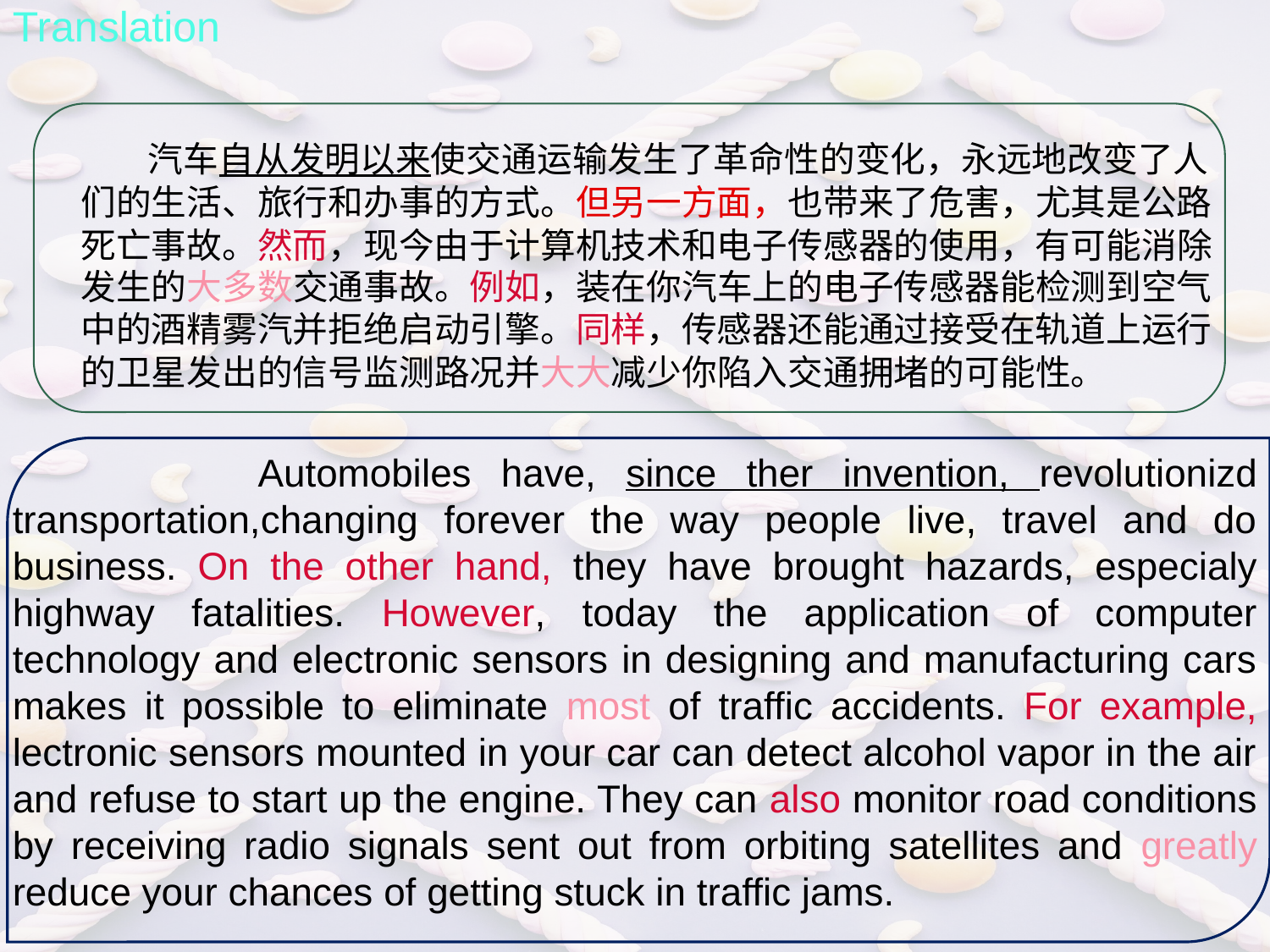

Translation

      汽车自从发明以来使交通运输发生了革命性的变化，永远地改变了人们的生活、旅行和办事的方式。但另一方面，也带来了危害，尤其是公路死亡事故。然而，现今由于计算机技术和电子传感器的使用，有可能消除发生的大多数交通事故。例如，装在你汽车上的电子传感器能检测到空气中的酒精雾汽并拒绝启动引擎。同样，传感器还能通过接受在轨道上运行的卫星发出的信号监测路况并大大减少你陷入交通拥堵的可能性。
        Automobiles have, since ther invention, revolutionizd transportation,changing forever the way people live, travel and do business. On the other hand, they have brought hazards, especialy highway fatalities. However, today the application of computer technology and electronic sensors in designing and manufacturing cars makes it possible to eliminate most of traffic accidents. For example, lectronic sensors mounted in your car can detect alcohol vapor in the air and refuse to start up the engine. They can also monitor road conditions by receiving radio signals sent out from orbiting satellites and greatly reduce your chances of getting stuck in traffic jams.